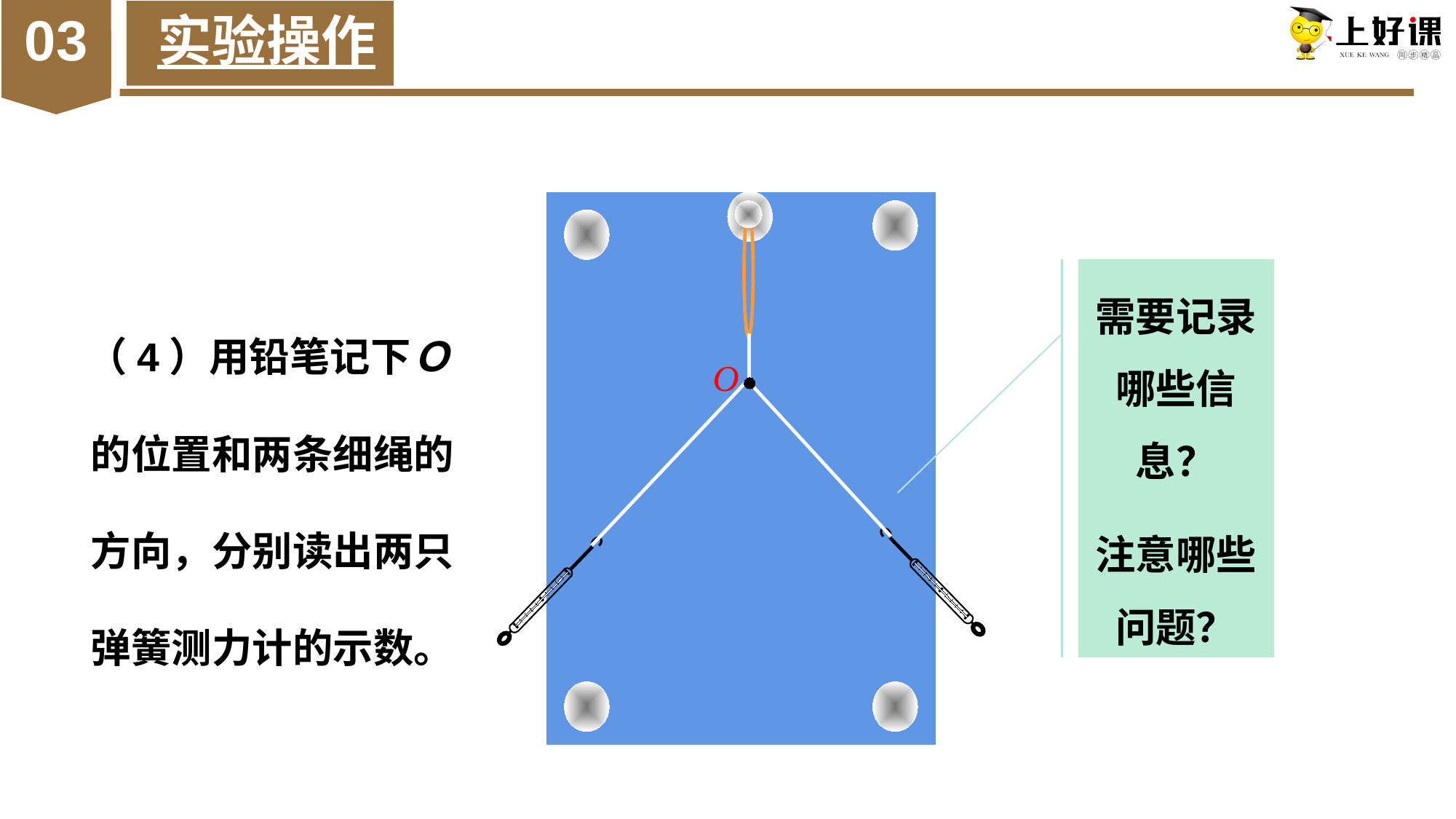

03

实验操作

需要记录哪些信息？
注意哪些问题？
   （4）用铅笔记下Ｏ的位置和两条细绳的方向，分别读出两只弹簧测力计的示数。
O